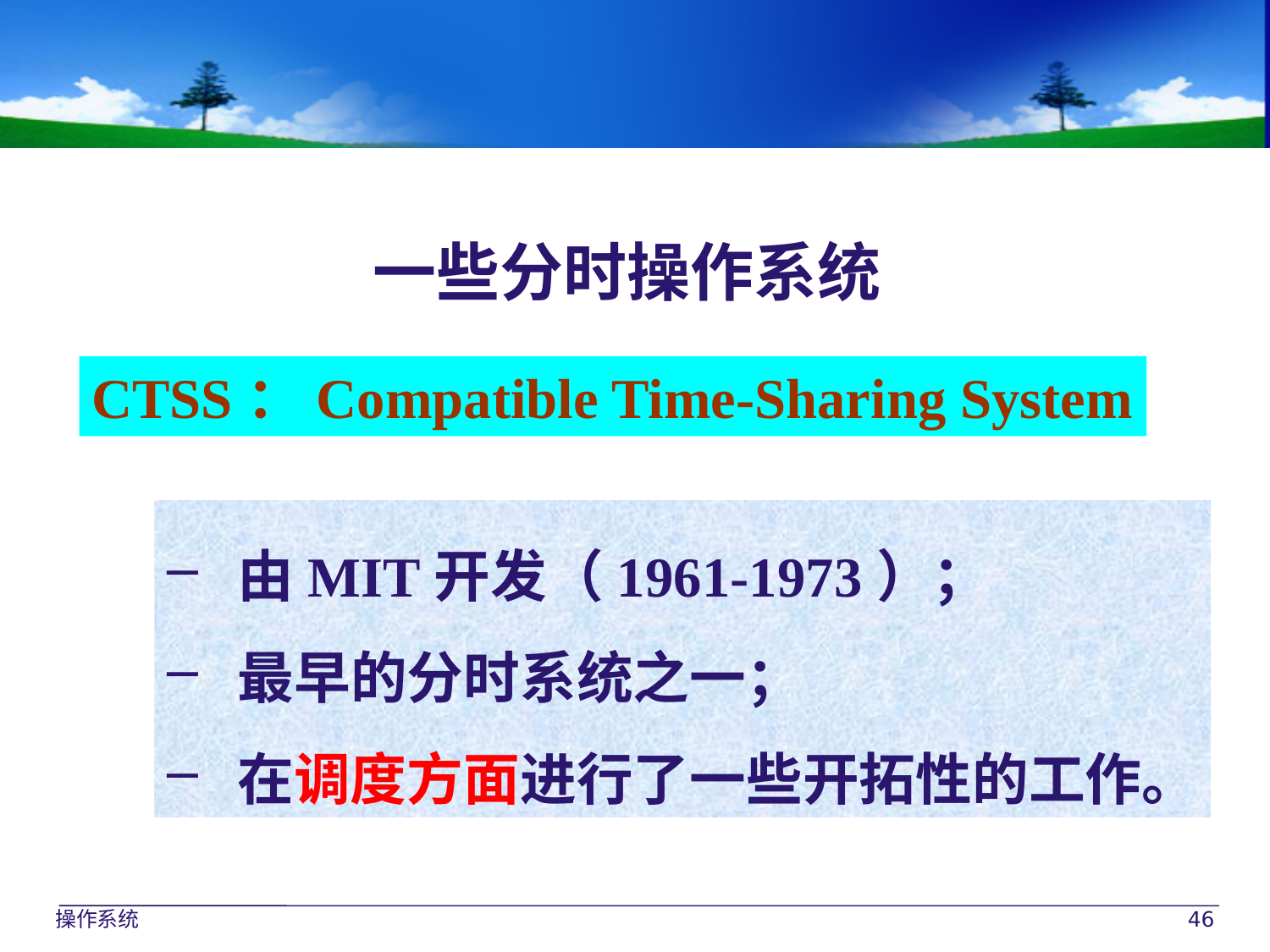

一些分时操作系统
CTSS：Compatible Time-Sharing System
  由MIT开发（1961-1973）；
  最早的分时系统之一；
  在调度方面进行了一些开拓性的工作。
操作系统
46